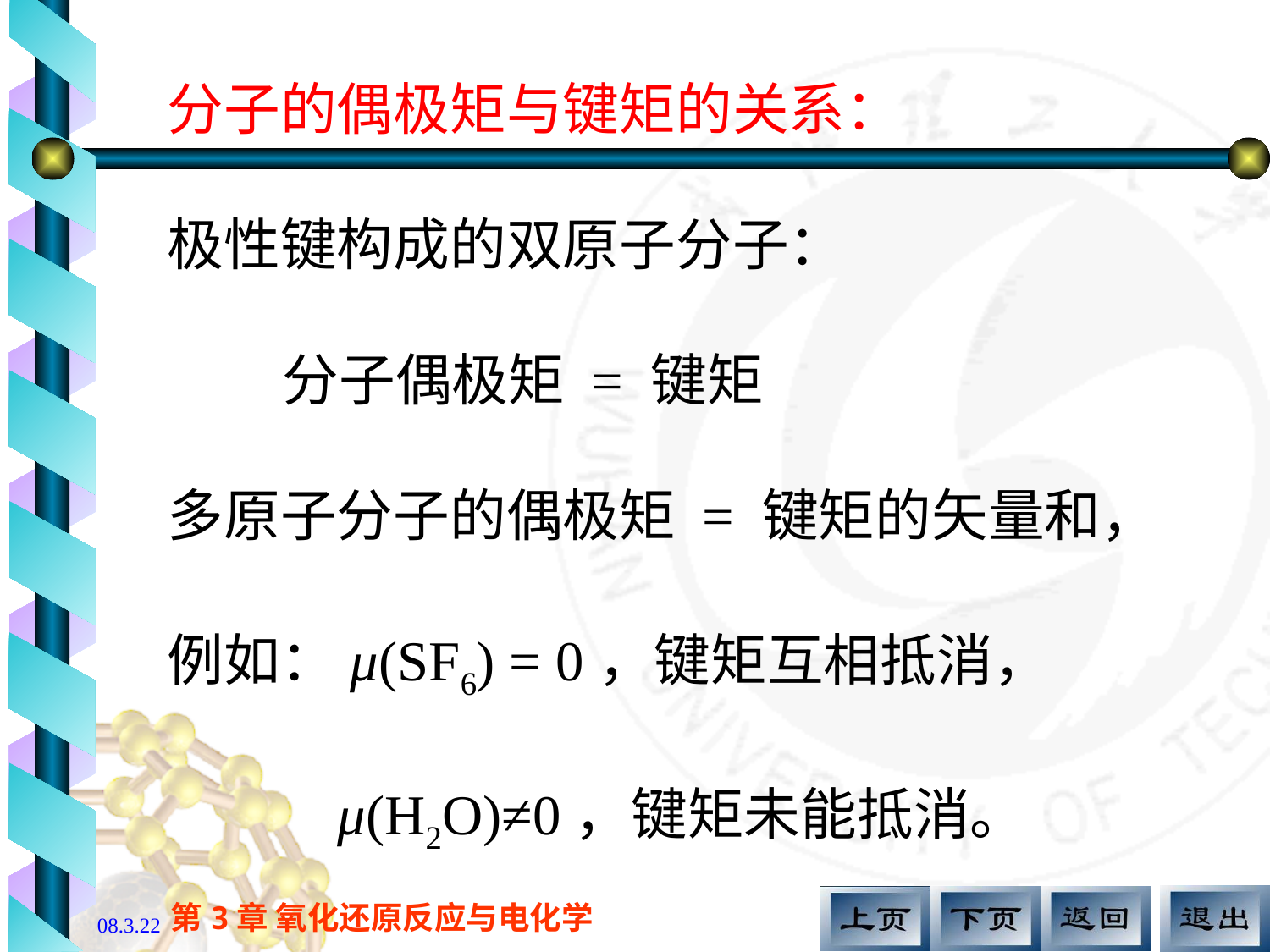

分子的偶极矩与键矩的关系：
极性键构成的双原子分子：
        分子偶极矩 = 键矩
多原子分子的偶极矩 = 键矩的矢量和，
例如：μ(SF6) = 0，键矩互相抵消，
            μ(H2O)≠0，键矩未能抵消。